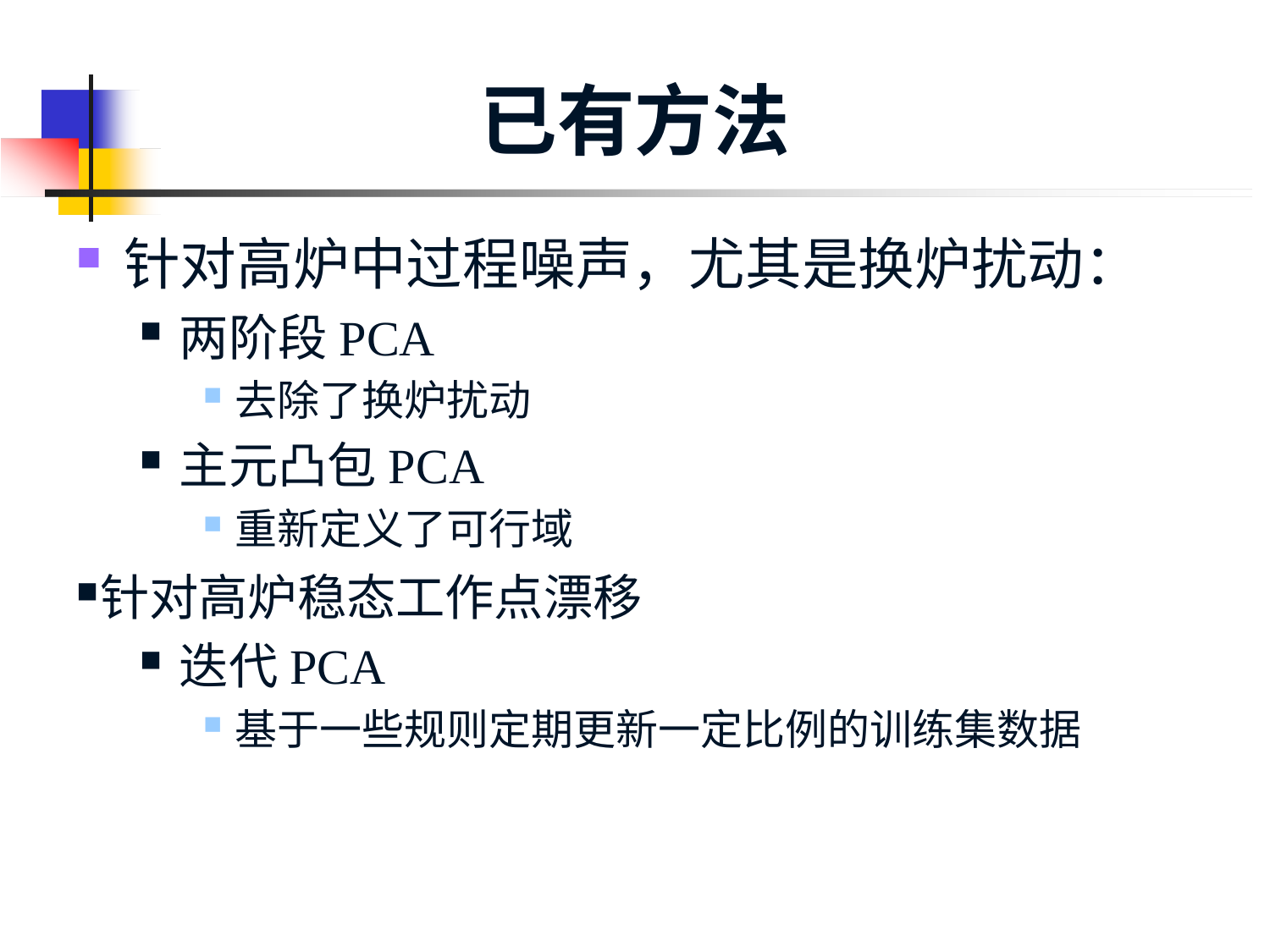

# 已有方法
针对高炉中过程噪声，尤其是换炉扰动：
两阶段PCA
去除了换炉扰动
主元凸包PCA
重新定义了可行域
针对高炉稳态工作点漂移
迭代PCA
基于一些规则定期更新一定比例的训练集数据